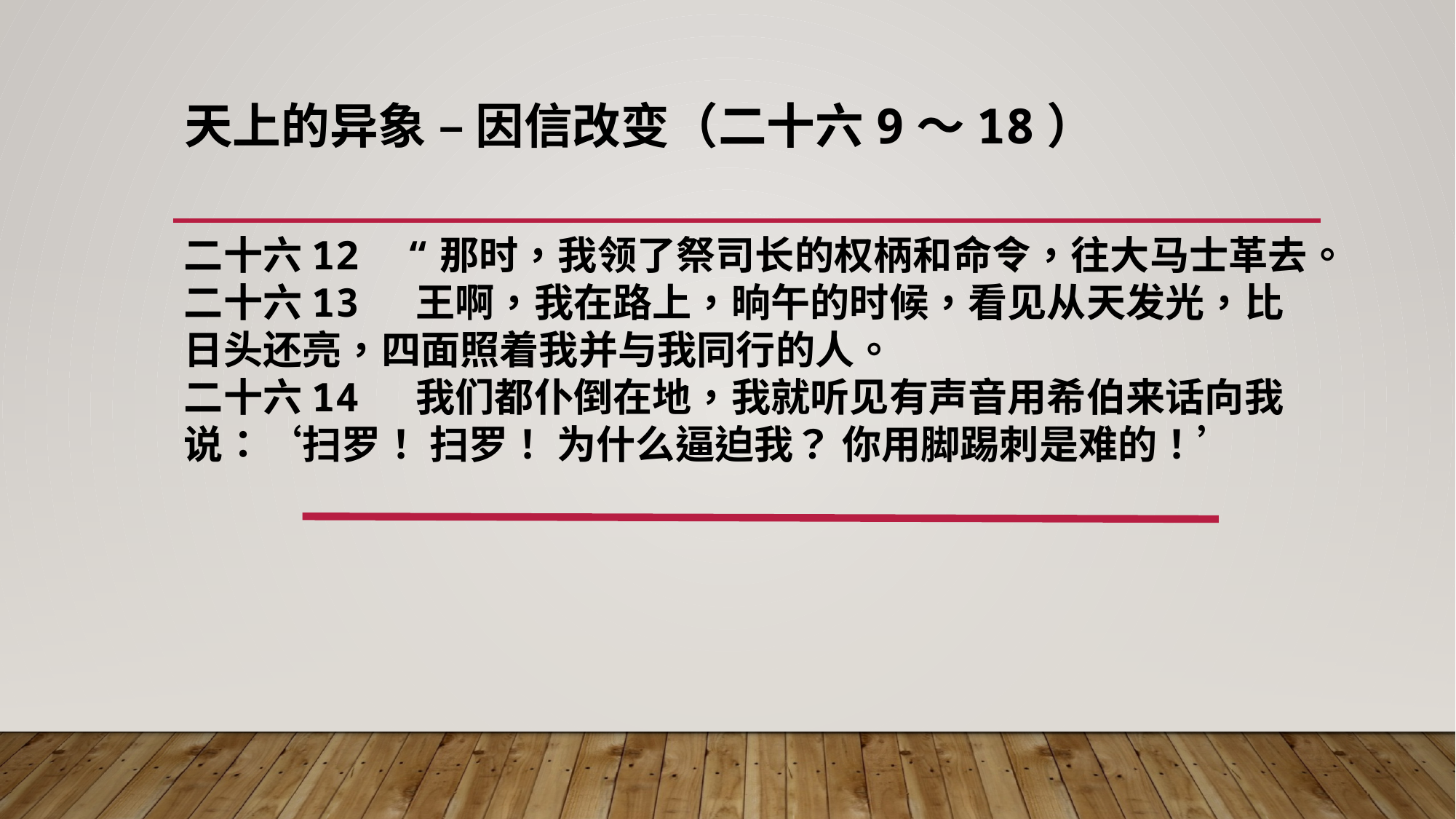

# 天上的异象 – 因信改变（二十六9～18）
二十六12  “那时，我领了祭司长的权柄和命令，往大马士革去。
二十六13  王啊，我在路上，晌午的时候，看见从天发光，比日头还亮，四面照着我并与我同行的人。
二十六14  我们都仆倒在地，我就听见有声音用希伯来话向我说：‘扫罗！ 扫罗！ 为什么逼迫我？ 你用脚踢刺是难的！’